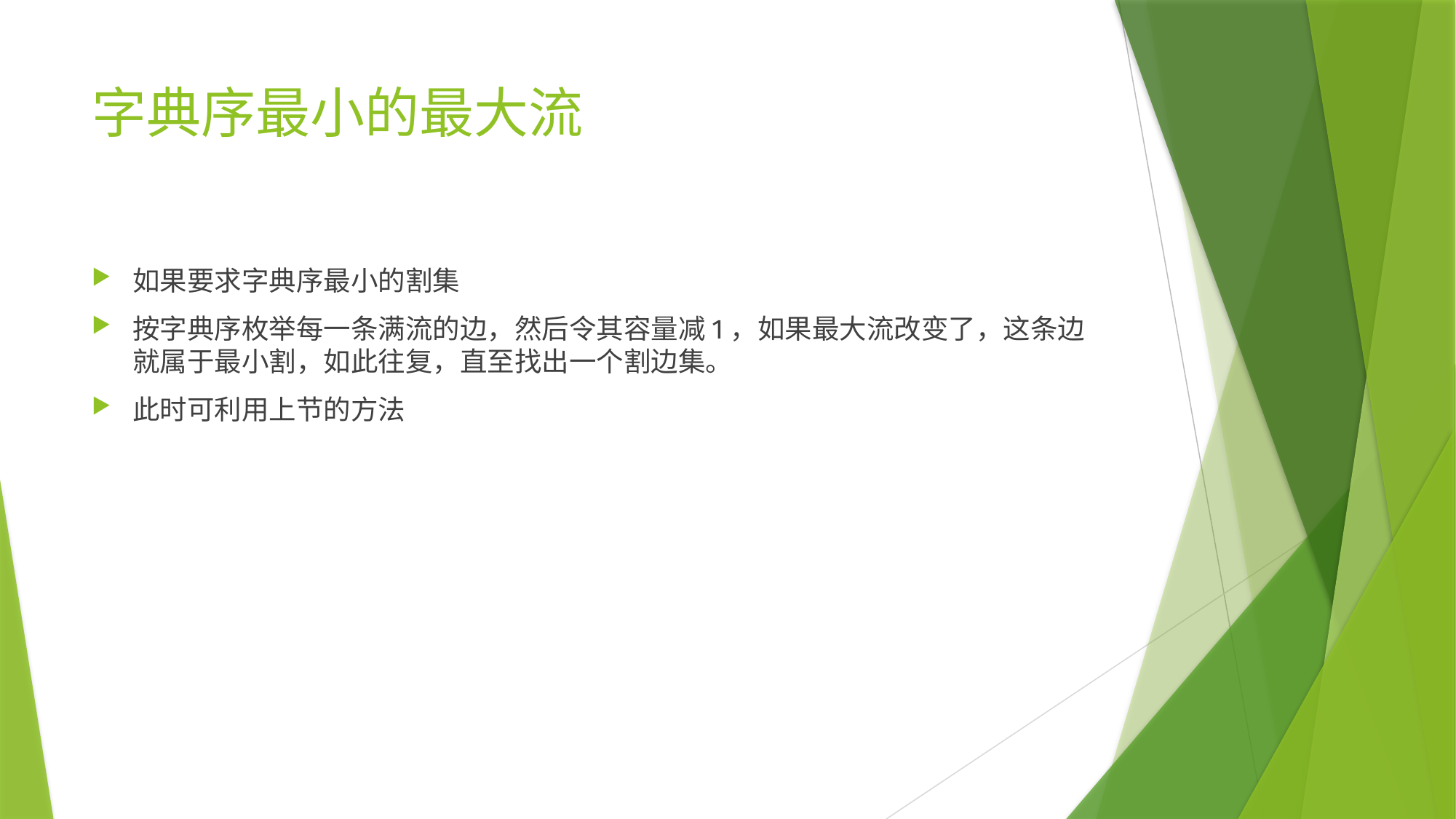

# 字典序最小的最大流
如果要求字典序最小的割集
按字典序枚举每一条满流的边，然后令其容量减1，如果最大流改变了，这条边就属于最小割，如此往复，直至找出一个割边集。
此时可利用上节的方法